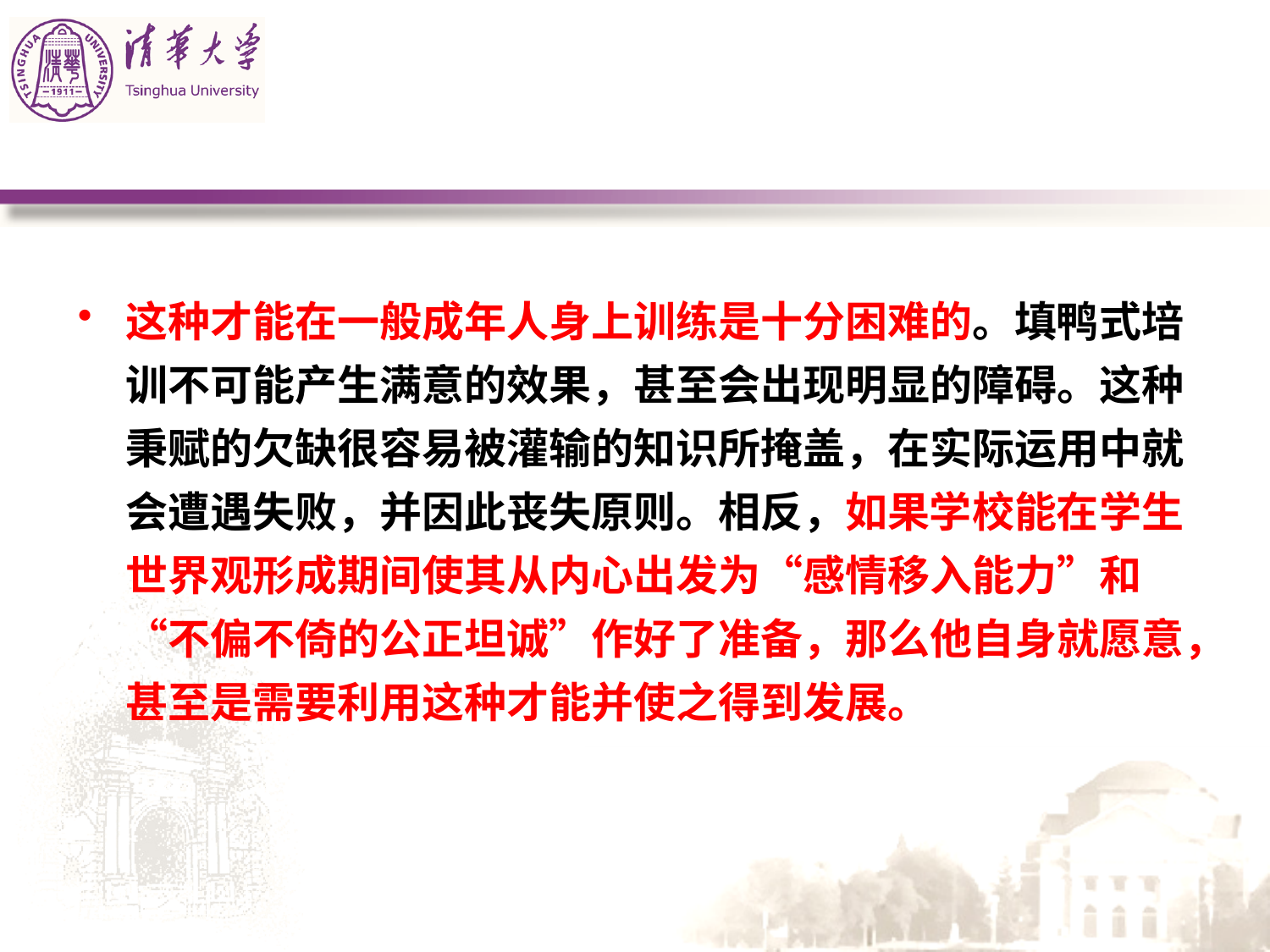

这种才能在一般成年人身上训练是十分困难的。填鸭式培训不可能产生满意的效果，甚至会出现明显的障碍。这种秉赋的欠缺很容易被灌输的知识所掩盖，在实际运用中就会遭遇失败，并因此丧失原则。相反，如果学校能在学生世界观形成期间使其从内心出发为“感情移入能力”和“不偏不倚的公正坦诚”作好了准备，那么他自身就愿意，甚至是需要利用这种才能并使之得到发展。